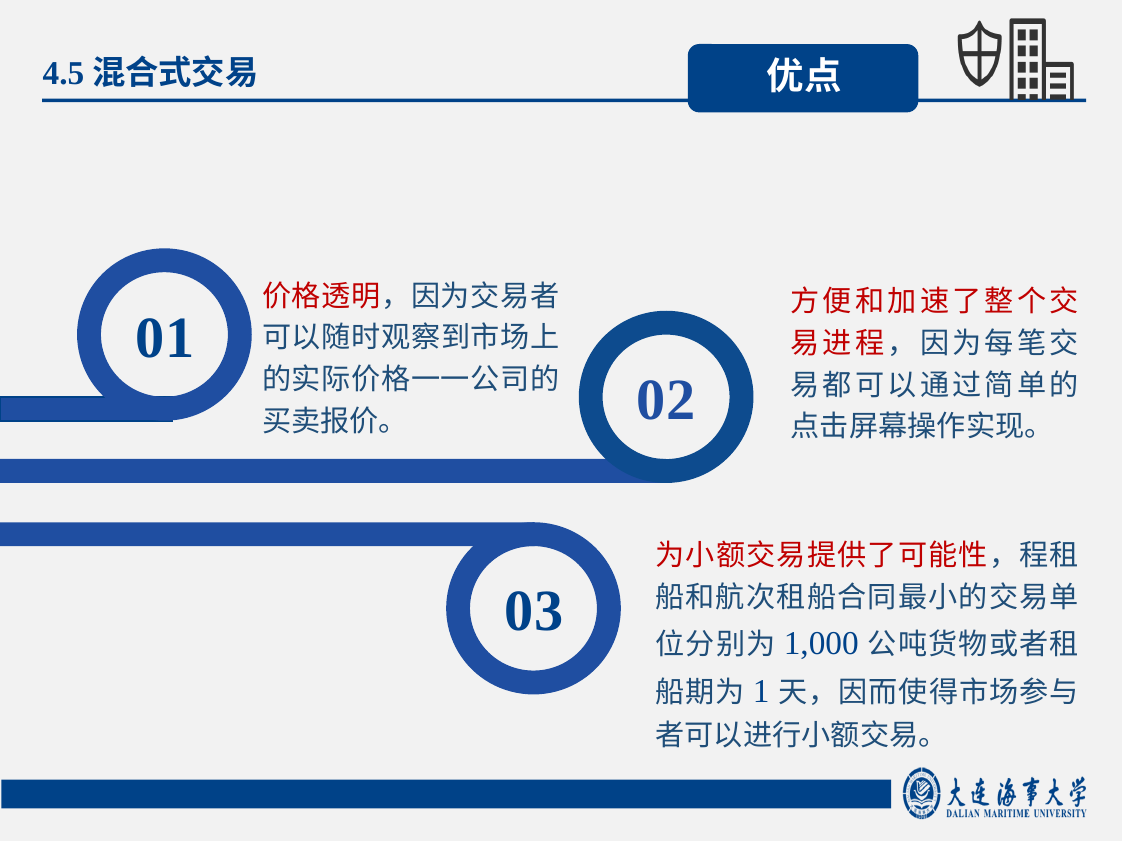

优点
4.5混合式交易

价格透明，因为交易者可以随时观察到市场上的实际价格一一公司的买卖报价。
方便和加速了整个交易进程，因为每笔交易都可以通过简单的点击屏幕操作实现。
01

02

为小额交易提供了可能性，程租船和航次租船合同最小的交易单位分别为1,000公吨货物或者租船期为1天，因而使得市场参与者可以进行小额交易。
03